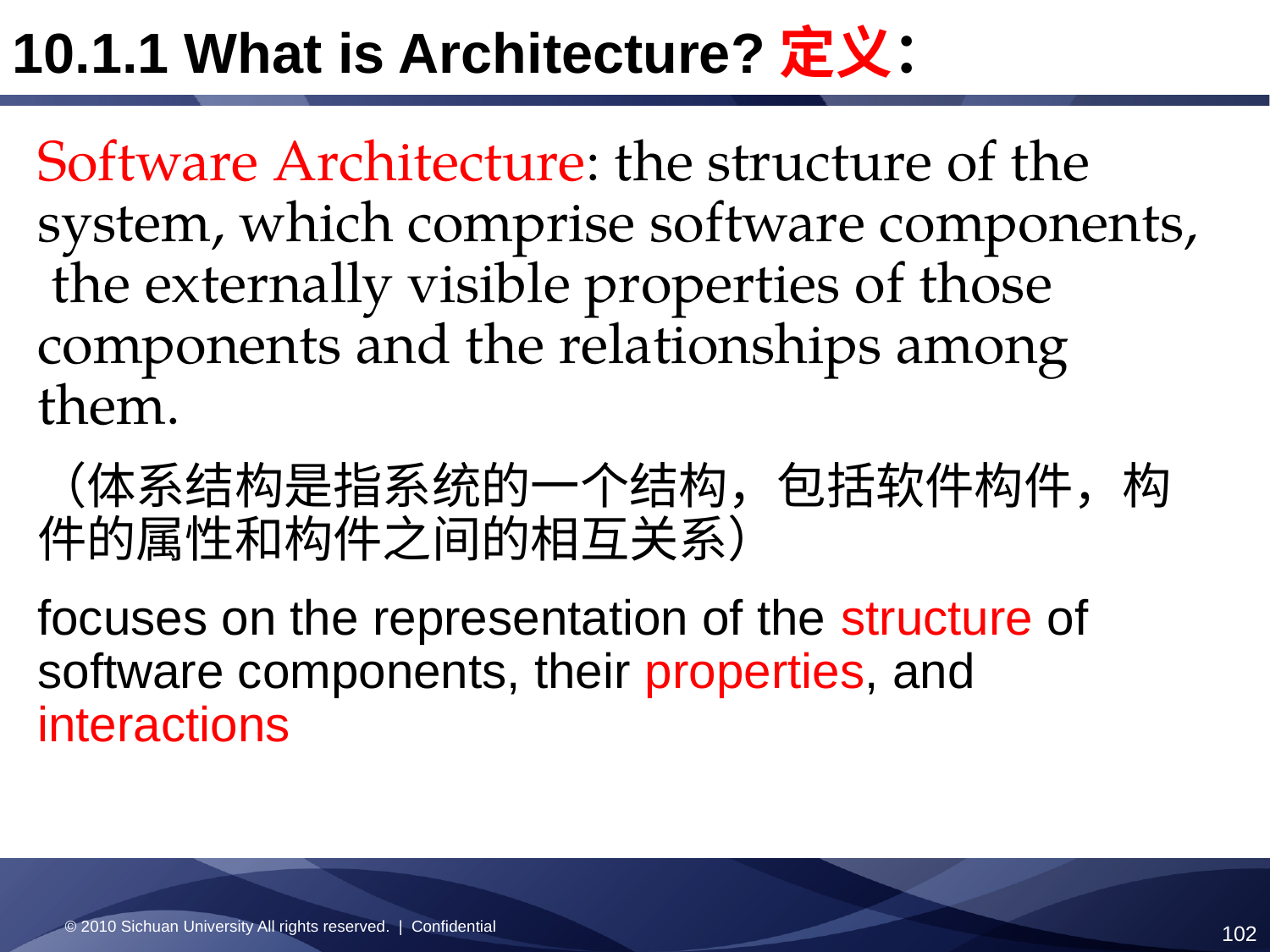

10.1.1 What is Architecture?定义：
Software Architecture: the structure of the system, which comprise software components,  the externally visible properties of those components and the relationships among them.
（体系结构是指系统的一个结构，包括软件构件，构件的属性和构件之间的相互关系）
focuses on the representation of the structure of software components, their properties, and interactions
© 2010 Sichuan University All rights reserved.  |  Confidential
102